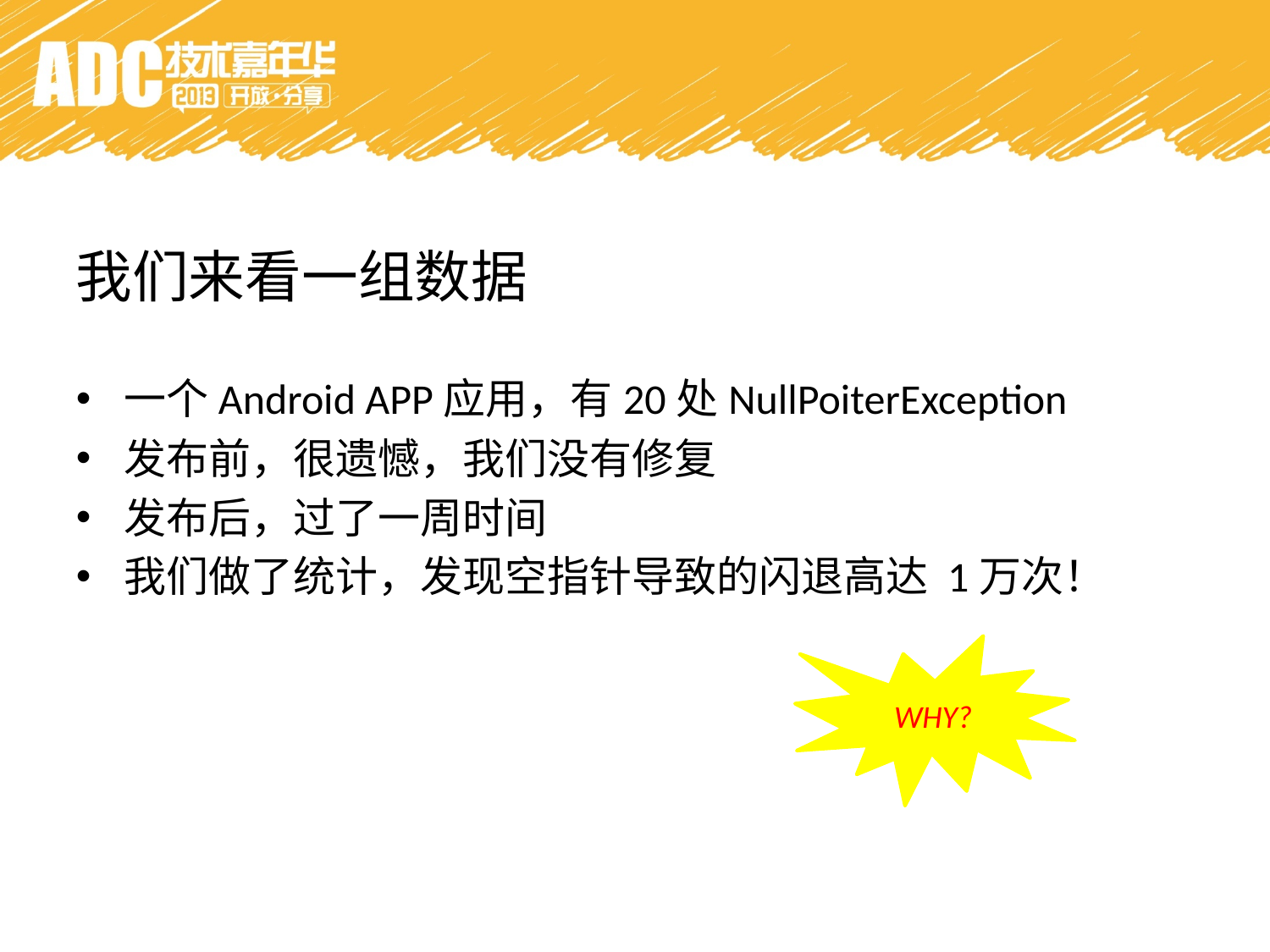

我们来看一组数据
一个Android APP应用，有20处NullPoiterException
发布前，很遗憾，我们没有修复
发布后，过了一周时间
我们做了统计，发现空指针导致的闪退高达 1万次！
WHY?